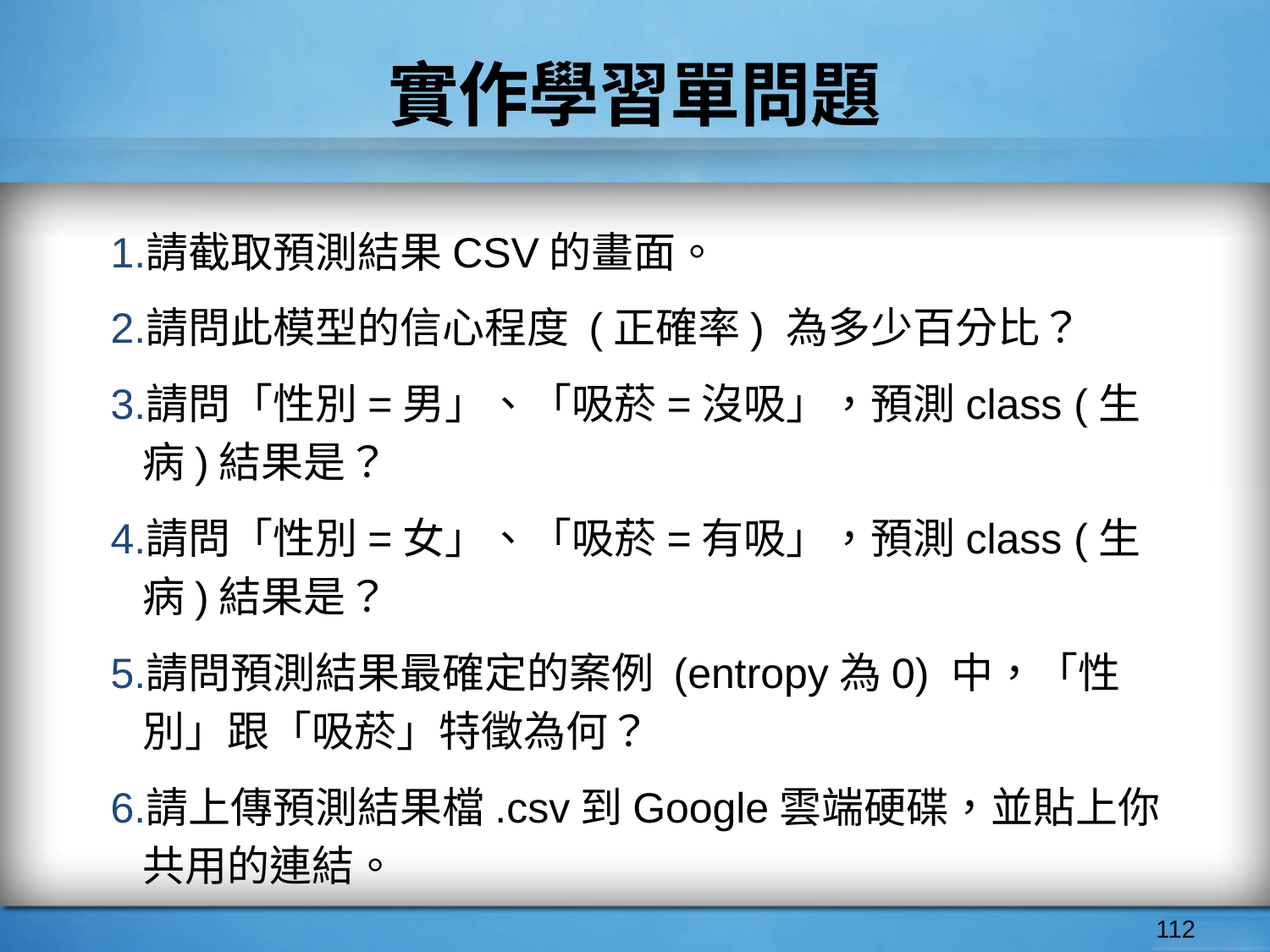

# 實作學習單問題
請截取預測結果CSV的畫面。
請問此模型的信心程度 (正確率) 為多少百分比？
請問「性別=男」、「吸菸=沒吸」，預測class (生病)結果是？
請問「性別=女」、「吸菸=有吸」，預測class (生病)結果是？
請問預測結果最確定的案例 (entropy為0) 中，「性別」跟「吸菸」特徵為何？
請上傳預測結果檔.csv到Google雲端硬碟，並貼上你共用的連結。
112